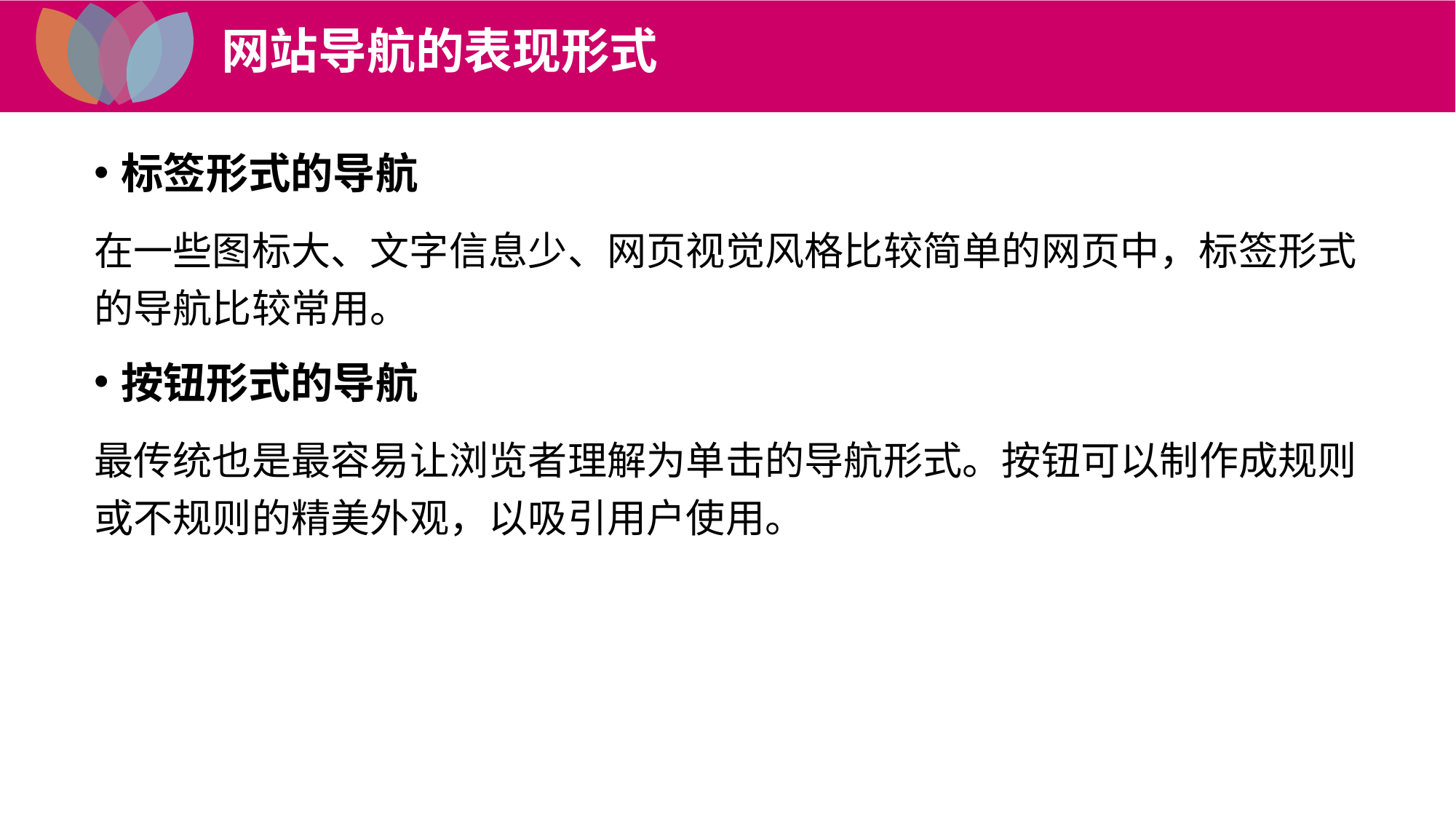

网站导航的表现形式
标签形式的导航
在一些图标大、文字信息少、网页视觉风格比较简单的网页中，标签形式的导航比较常用。
按钮形式的导航
最传统也是最容易让浏览者理解为单击的导航形式。按钮可以制作成规则或不规则的精美外观，以吸引用户使用。